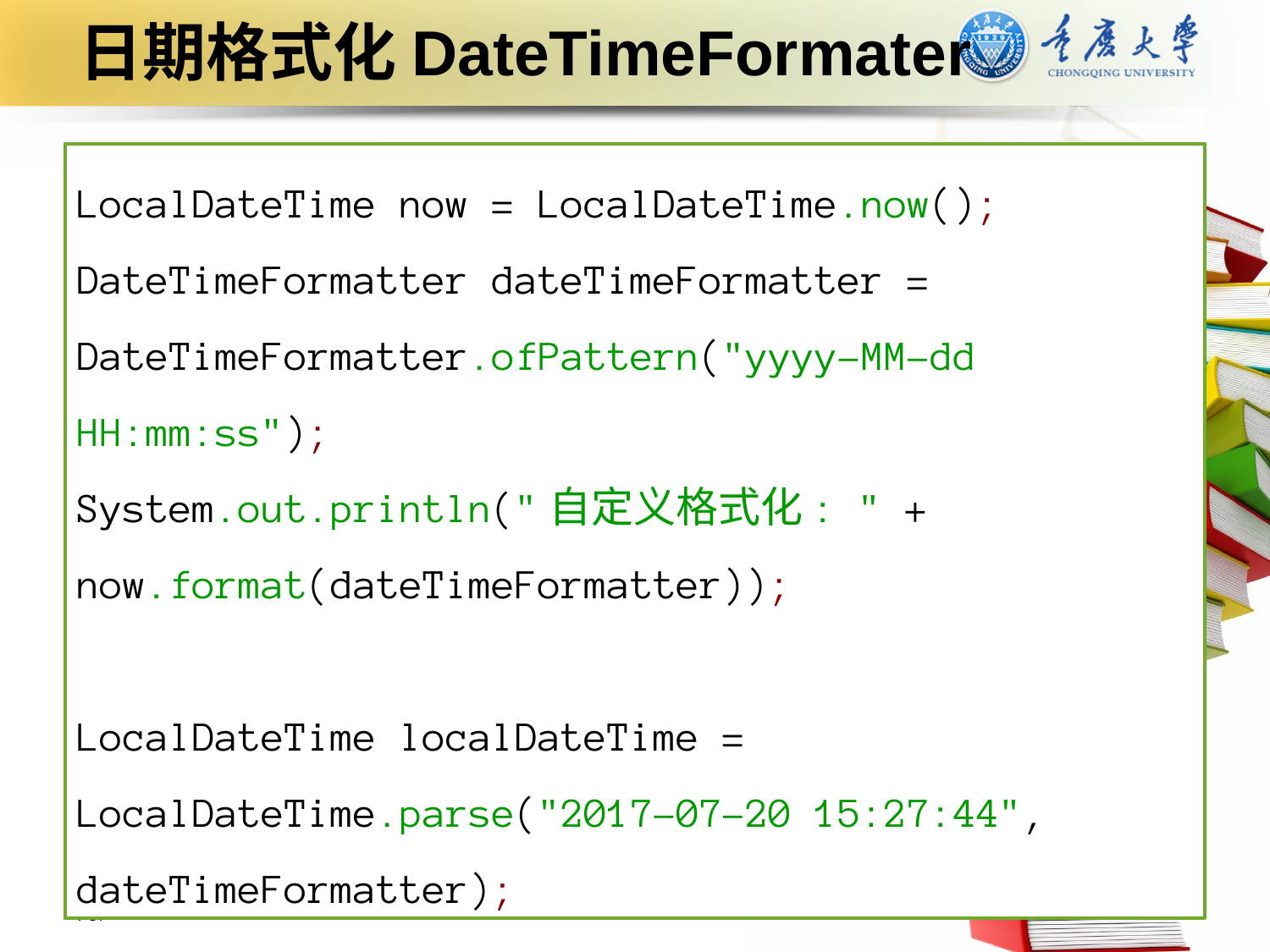

# 日期格式化DateTimeFormater

LocalDateTime now = LocalDateTime.now(); DateTimeFormatter dateTimeFormatter = DateTimeFormatter.ofPattern("yyyy-MM-dd HH:mm:ss");
System.out.println("自定义格式化: " + now.format(dateTimeFormatter));

LocalDateTime localDateTime = LocalDateTime.parse("2017-07-20 15:27:44", dateTimeFormatter);
P37